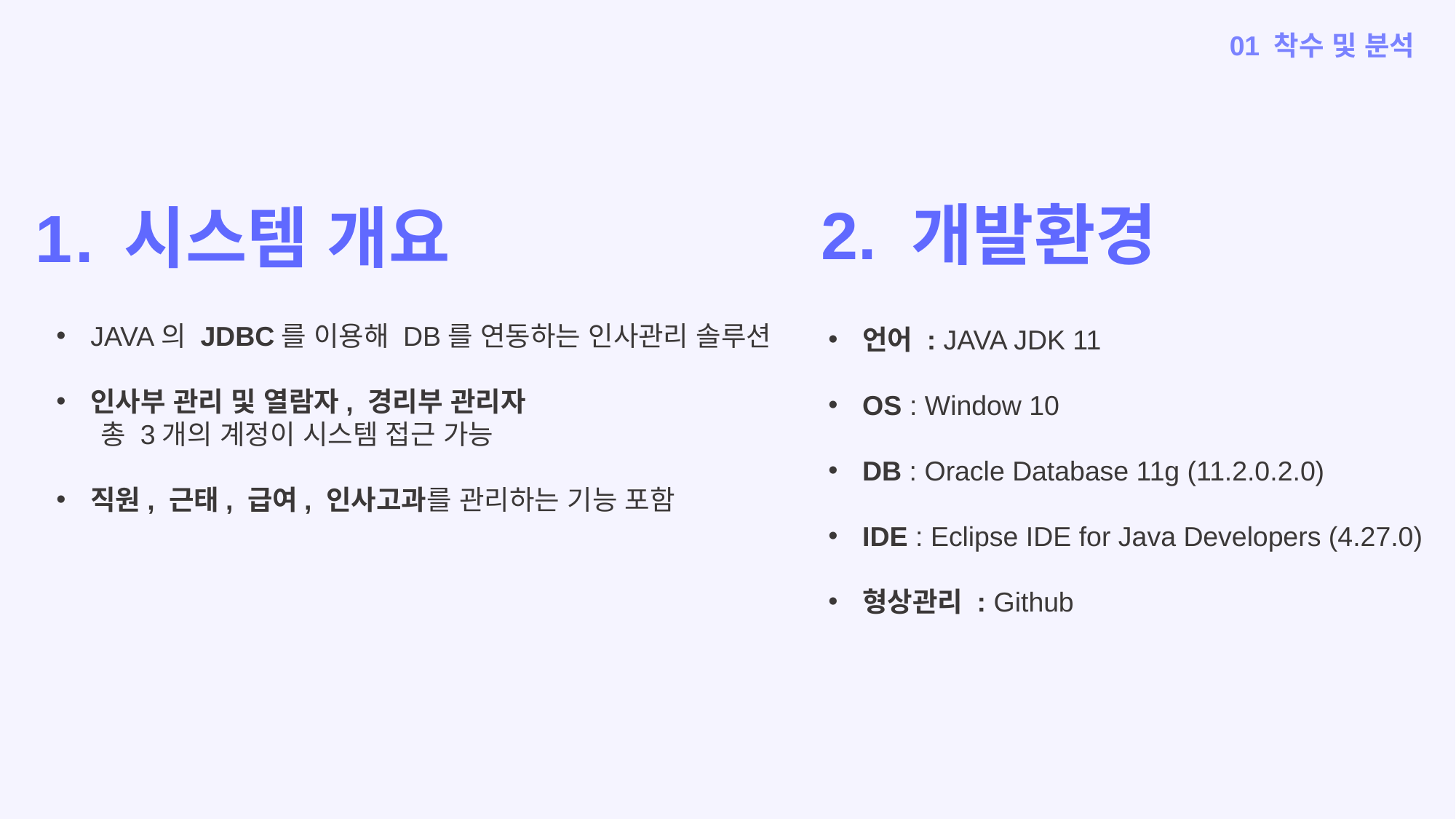

01 착수 및 분석
2. 개발환경
시스템 개요

JAVA의 JDBC를 이용해 DB를 연동하는 인사관리 솔루션

인사부 관리 및 열람자, 경리부 관리자
     총 3개의 계정이 시스템 접근 가능

직원, 근태, 급여, 인사고과를 관리하는 기능 포함
언어 : JAVA JDK 11

OS : Window 10

DB : Oracle Database 11g (11.2.0.2.0)

IDE : Eclipse IDE for Java Developers (4.27.0)

형상관리 : Github